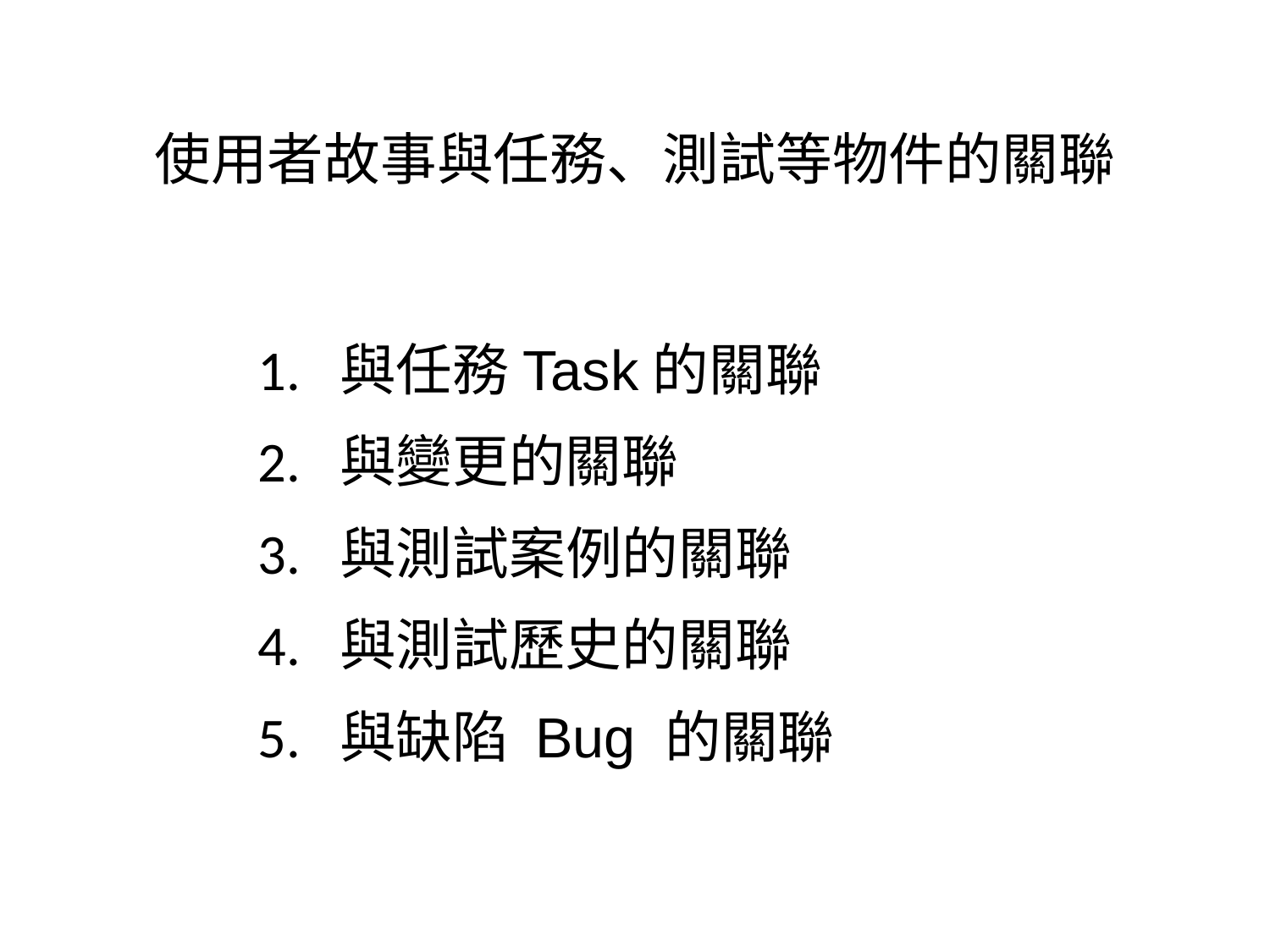

# 使用者故事與任務、測試等物件的關聯
1.  與任務Task的關聯
2.  與變更的關聯
3.  與測試案例的關聯
4.  與測試歷史的關聯
5.  與缺陷 Bug 的關聯